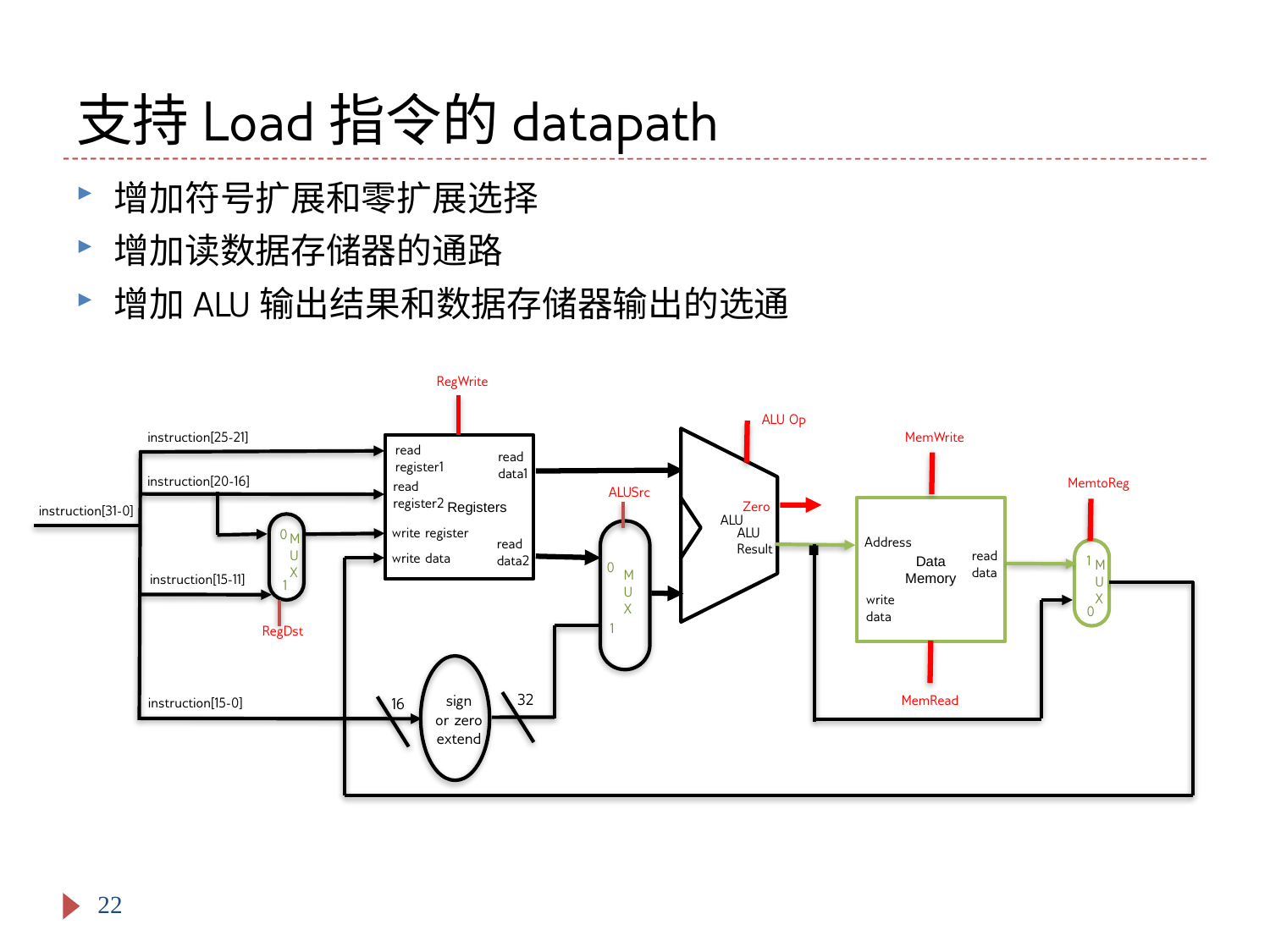

# 支持Load指令的datapath
增加符号扩展和零扩展选择
增加读数据存储器的通路
增加ALU输出结果和数据存储器输出的选通
RegWrite
ALU Op
MemWrite
instruction[25-21]
read
register1
         Registers
read
data1
.
instruction[20-16]
MemtoReg

read
register2

ALUSrc
Zero
instruction[31-0]
Data
Memory
ALU

ALU
Result
write register

0

M
U
X
Address
read
data2

read
data
write data

1
M
U
X
0

M
U
X

instruction[15-11]
1
write
data

0
1
RegDst

32
sign
or zero
extend
MemRead
16
instruction[15-0]
22